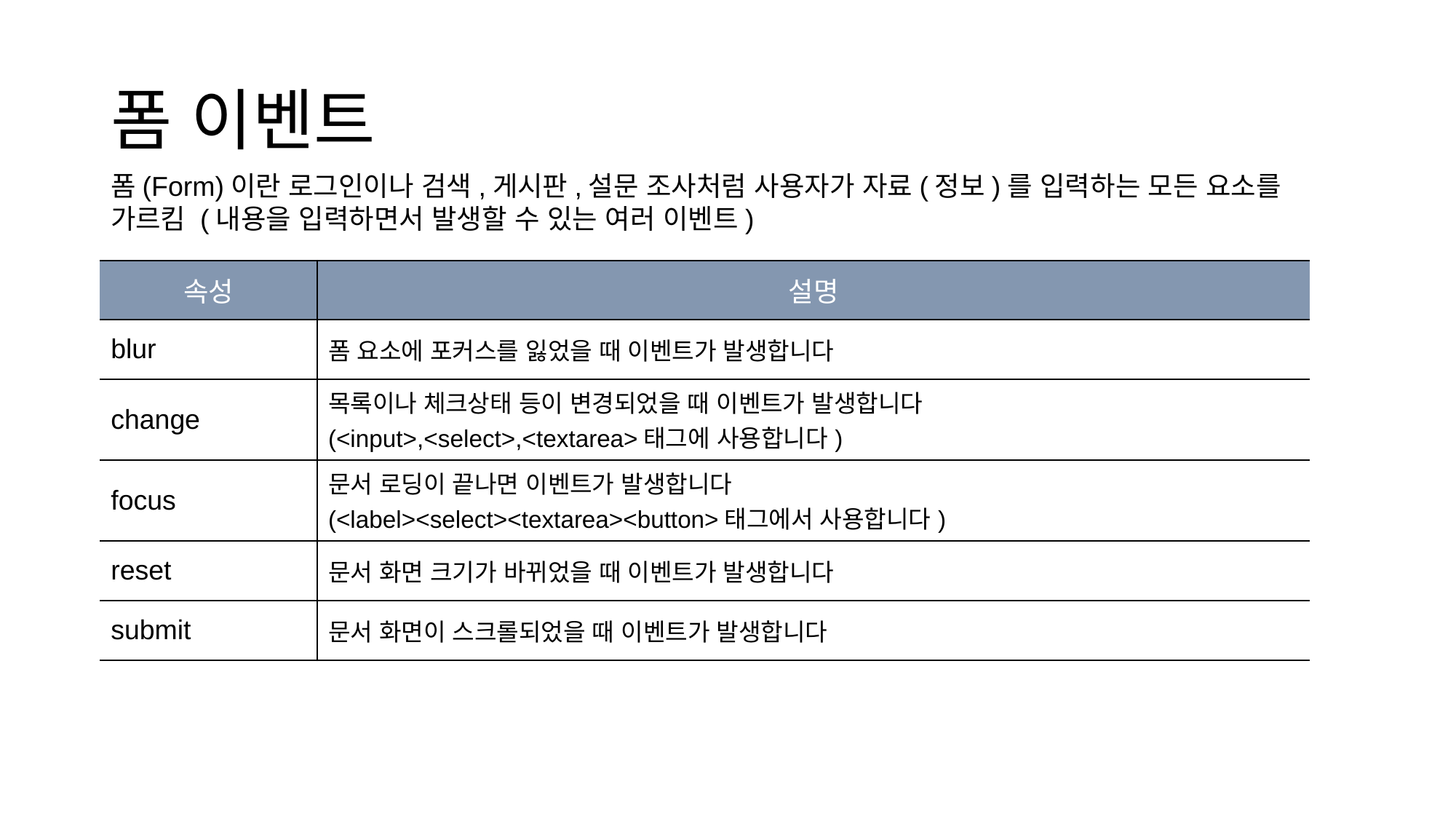

# 폼 이벤트
폼(Form)이란 로그인이나 검색,게시판,설문 조사처럼 사용자가 자료(정보)를 입력하는 모든 요소를 가르킴 (내용을 입력하면서 발생할 수 있는 여러 이벤트)
| 속성 | 설명 |
| --- | --- |
| blur | 폼 요소에 포커스를 잃었을 때 이벤트가 발생합니다 |
| change | 목록이나 체크상태 등이 변경되었을 때 이벤트가 발생합니다 (<input>,<select>,<textarea>태그에 사용합니다) |
| focus | 문서 로딩이 끝나면 이벤트가 발생합니다 (<label><select><textarea><button>태그에서 사용합니다) |
| reset | 문서 화면 크기가 바뀌었을 때 이벤트가 발생합니다 |
| submit | 문서 화면이 스크롤되었을 때 이벤트가 발생합니다 |